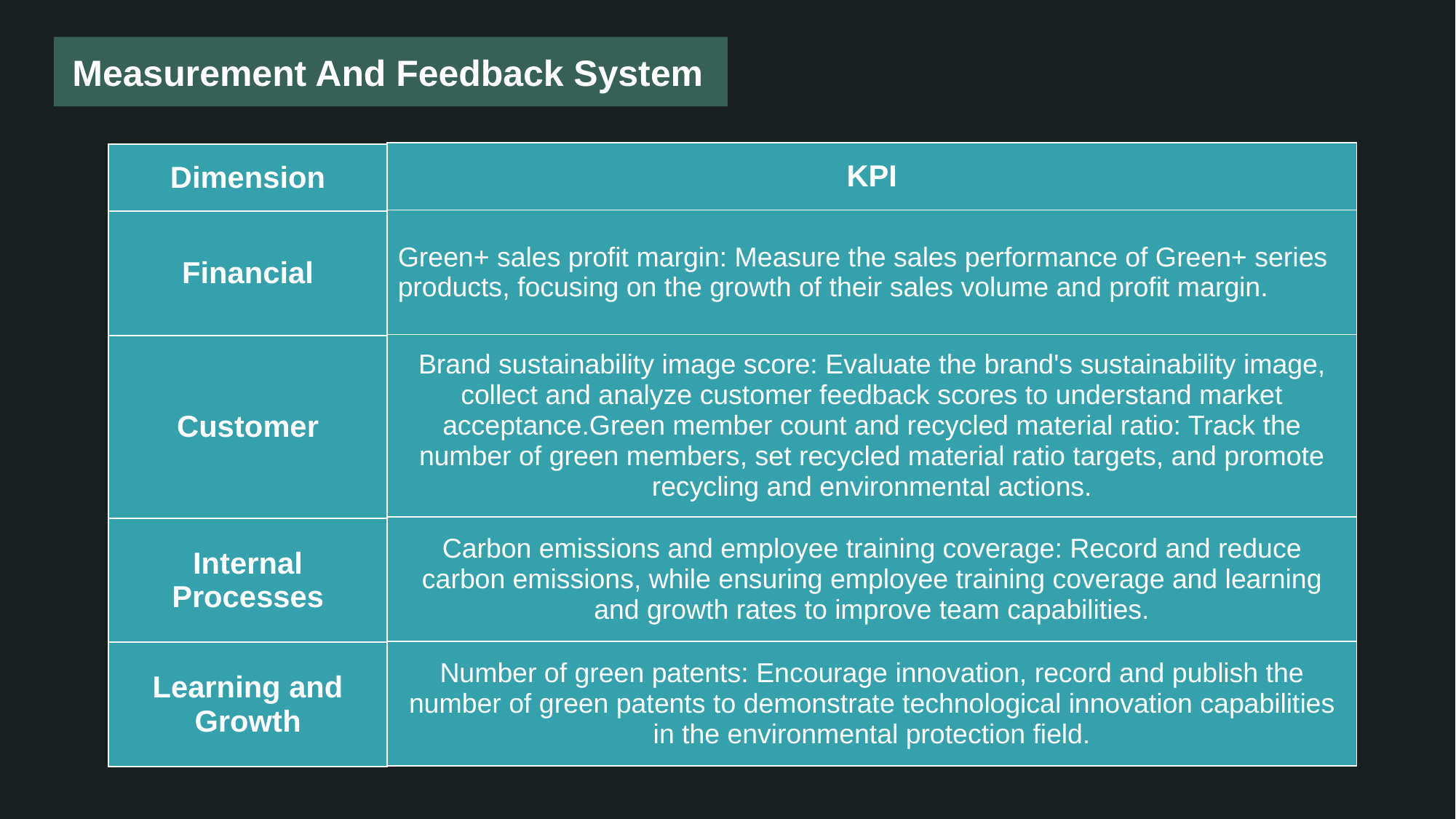

Measurement And Feedback System

| KPI |
| --- |
| Green+ sales profit margin: Measure the sales performance of Green+ series products, focusing on the growth of their sales volume and profit margin. |
| Brand sustainability image score: Evaluate the brand's sustainability image, collect and analyze customer feedback scores to understand market acceptance.Green member count and recycled material ratio: Track the number of green members, set recycled material ratio targets, and promote recycling and environmental actions. |
| Carbon emissions and employee training coverage: Record and reduce carbon emissions, while ensuring employee training coverage and learning and growth rates to improve team capabilities. |
| Number of green patents: Encourage innovation, record and publish the number of green patents to demonstrate technological innovation capabilities in the environmental protection field. |
| Dimension |
| --- |
| Financial |
| Customer |
| Internal Processes |
| Learning and Growth |

客户KPI